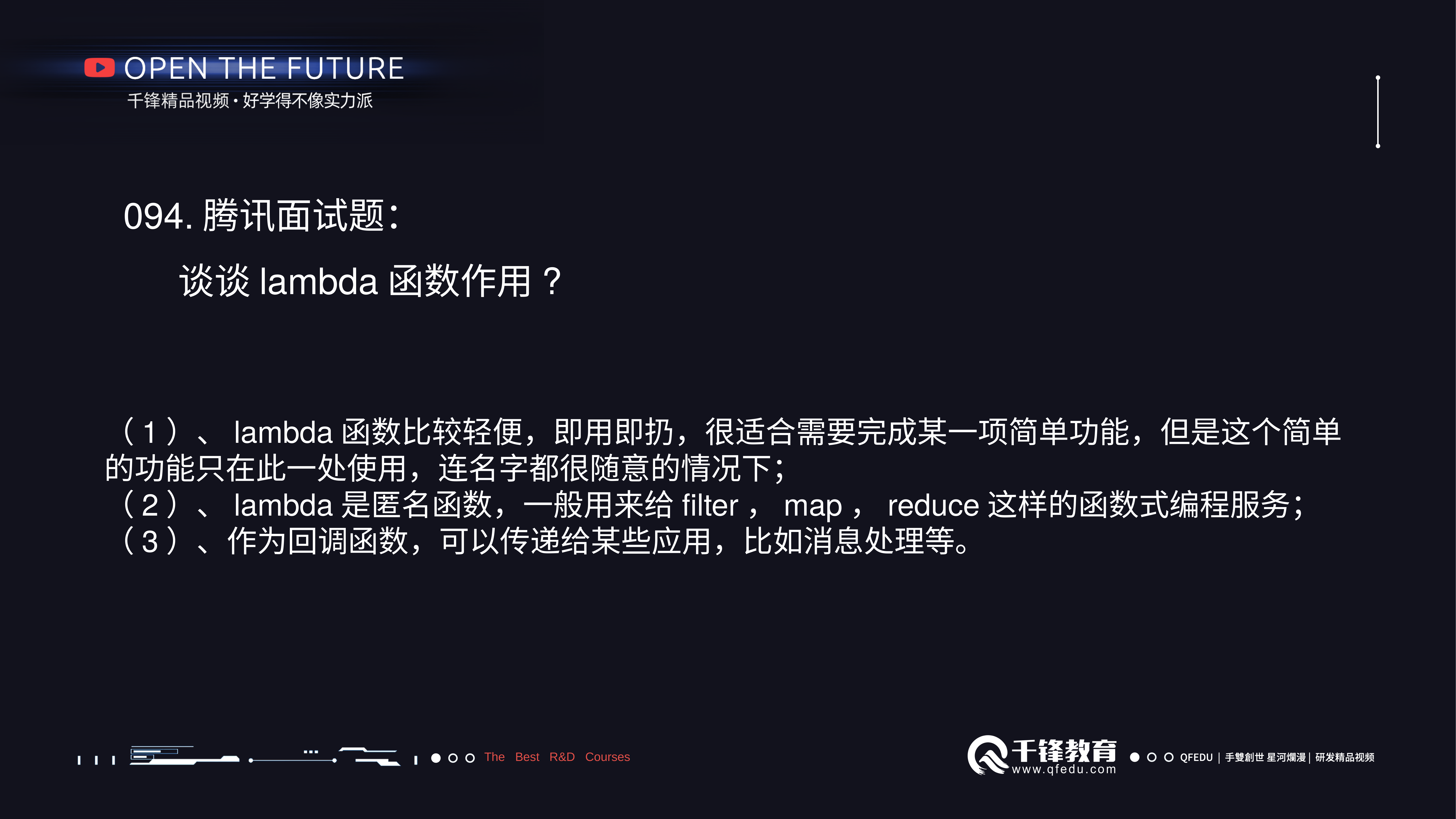

094.腾讯面试题：
谈谈lambda函数作用?
（1）、lambda函数比较轻便，即用即扔，很适合需要完成某一项简单功能，但是这个简单的功能只在此一处使用，连名字都很随意的情况下；
（2）、lambda是匿名函数，一般用来给filter，map，reduce这样的函数式编程服务；
（3）、作为回调函数，可以传递给某些应用，比如消息处理等。